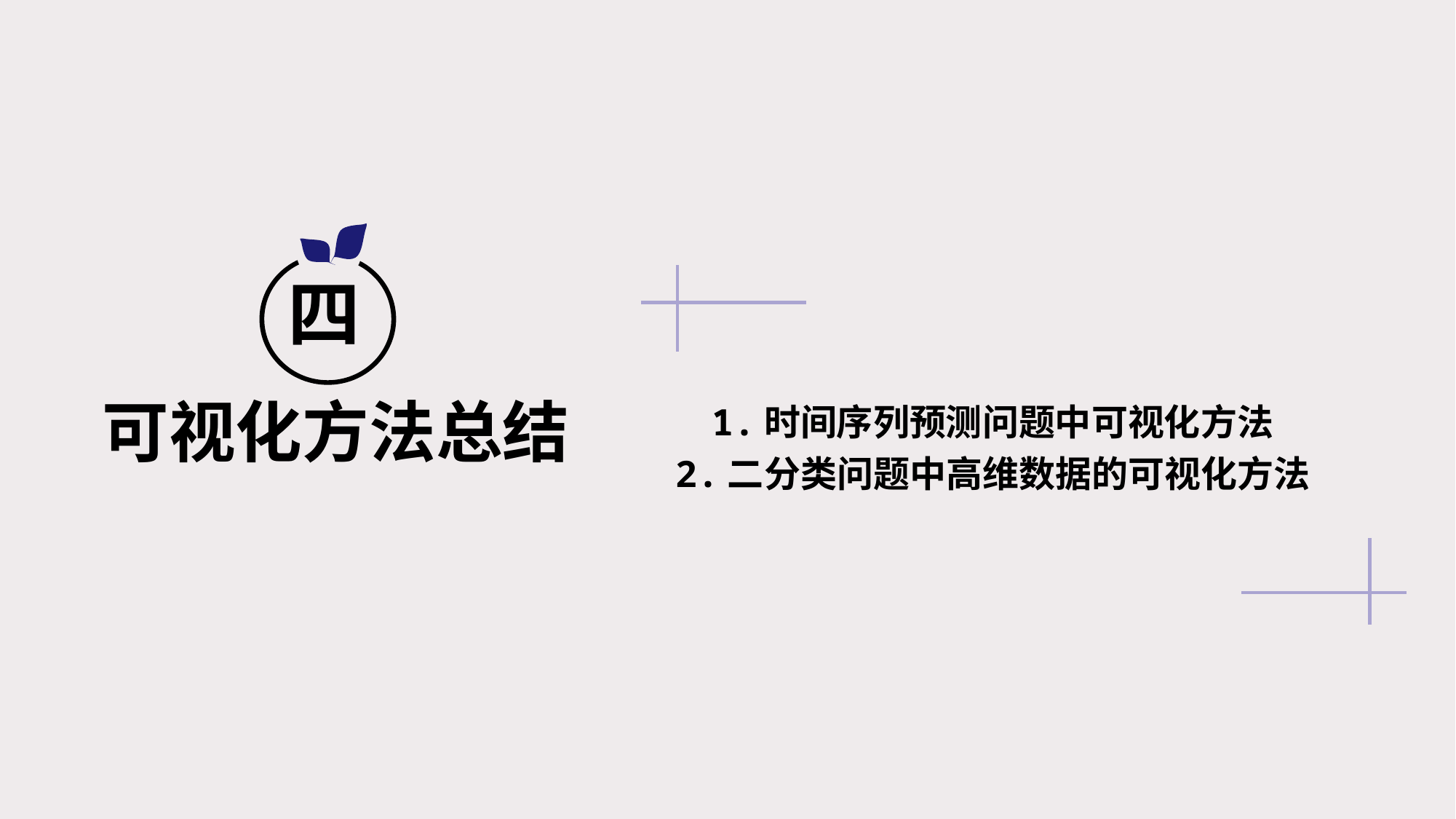

四
1.时间序列预测问题中可视化方法
2.二分类问题中高维数据的可视化方法

可视化方法总结